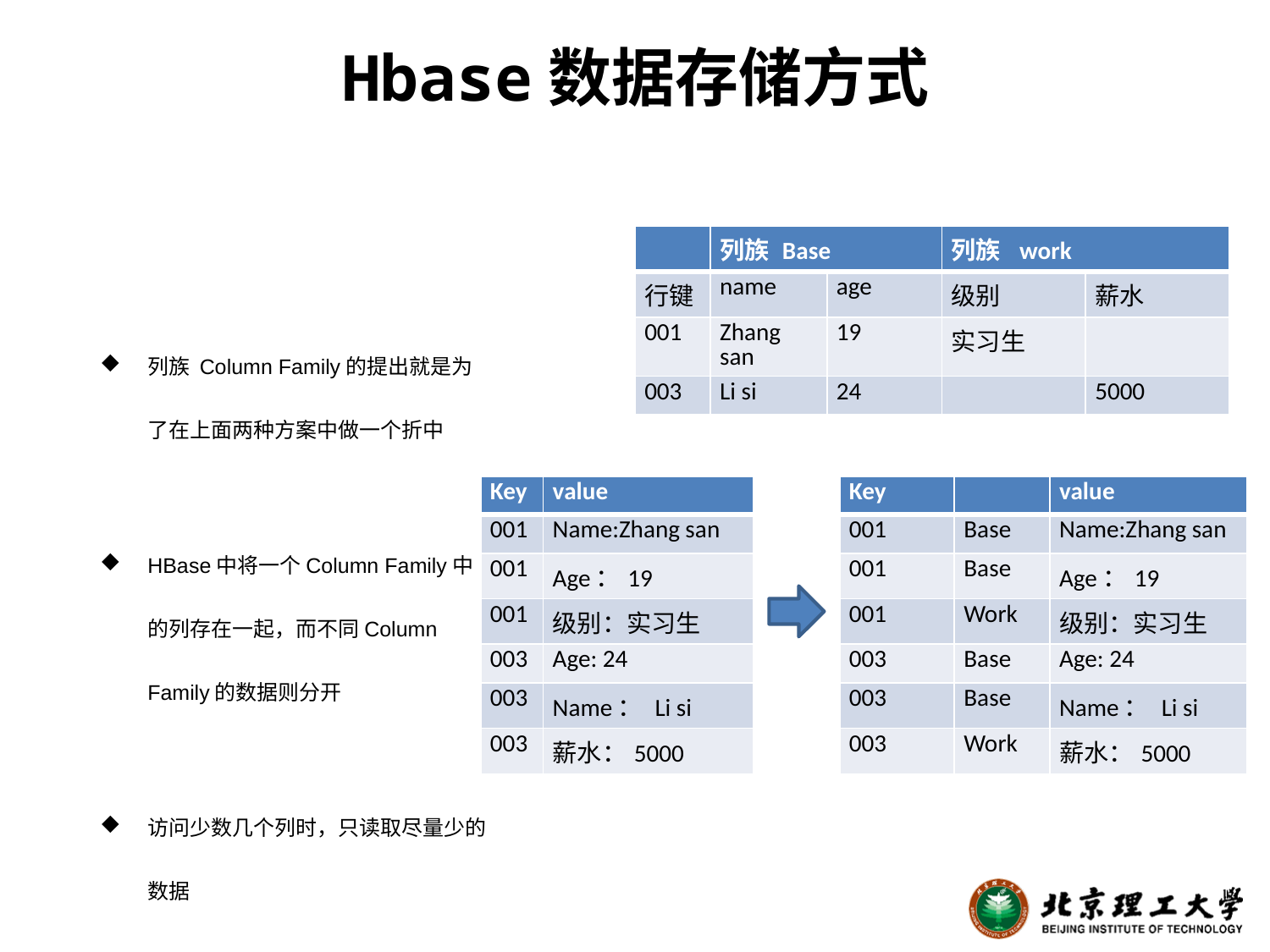

# Hbase数据存储方式
|  | 列族 Base |  | 列族 work |  |
| --- | --- | --- | --- | --- |
| 行键 | name | age | 级别 | 薪水 |
| 001 | Zhang san | 19 | 实习生 |  |
| 003 | Li si | 24 |  | 5000 |
列族 Column Family的提出就是为了在上面两种方案中做一个折中

HBase中将一个Column Family中的列存在一起，而不同Column Family的数据则分开

访问少数几个列时，只读取尽量少的数据

| Key | value |
| --- | --- |
| 001 | Name:Zhang san |
| 001 | Age：19 |
| 001 | 级别：实习生 |
| 003 | Age: 24 |
| 003 | Name： Li si |
| 003 | 薪水：5000 |
| Key |  | value |
| --- | --- | --- |
| 001 | Base | Name:Zhang san |
| 001 | Base | Age：19 |
| 001 | Work | 级别：实习生 |
| 003 | Base | Age: 24 |
| 003 | Base | Name： Li si |
| 003 | Work | 薪水：5000 |